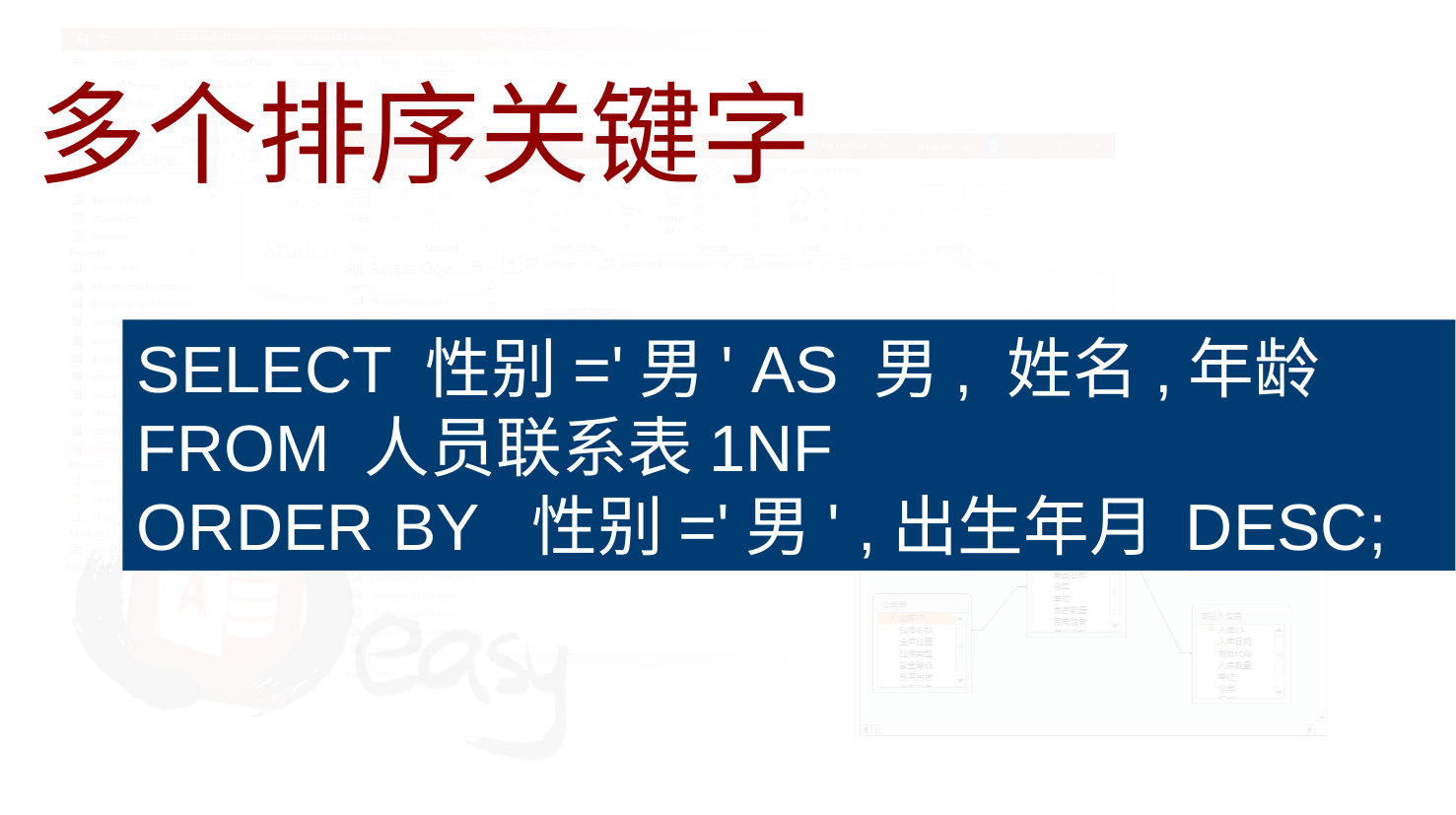

多个排序关键字
SELECT 性别='男' AS 男, 姓名,年龄
FROM 人员联系表1NF
ORDER BY  性别='男' ,出生年月 DESC;
#